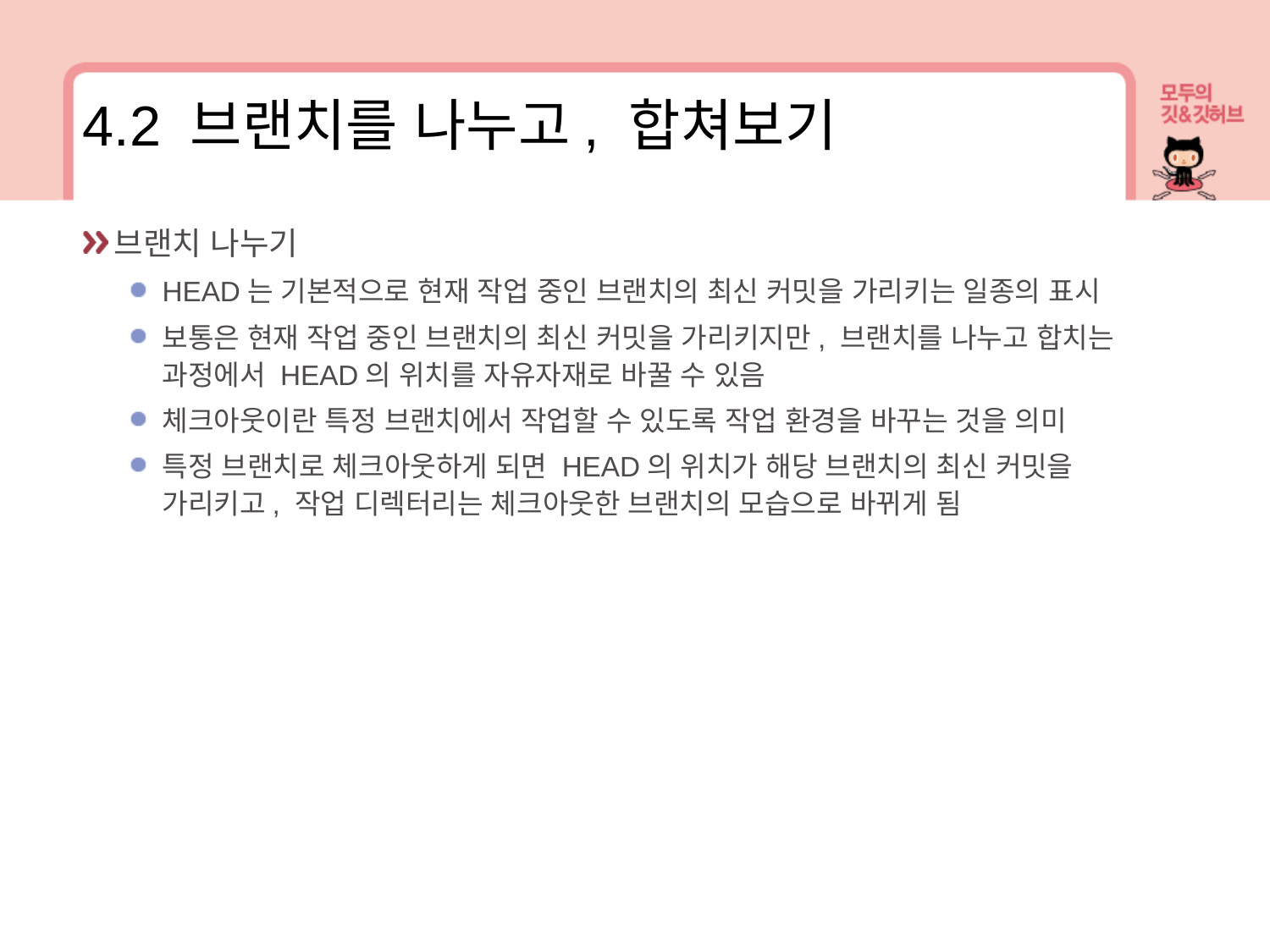

4.2 브랜치를 나누고, 합쳐보기
브랜치 나누기
HEAD는 기본적으로 현재 작업 중인 브랜치의 최신 커밋을 가리키는 일종의 표시
보통은 현재 작업 중인 브랜치의 최신 커밋을 가리키지만, 브랜치를 나누고 합치는 과정에서 HEAD의 위치를 자유자재로 바꿀 수 있음
체크아웃이란 특정 브랜치에서 작업할 수 있도록 작업 환경을 바꾸는 것을 의미
특정 브랜치로 체크아웃하게 되면 HEAD의 위치가 해당 브랜치의 최신 커밋을 가리키고, 작업 디렉터리는 체크아웃한 브랜치의 모습으로 바뀌게 됨